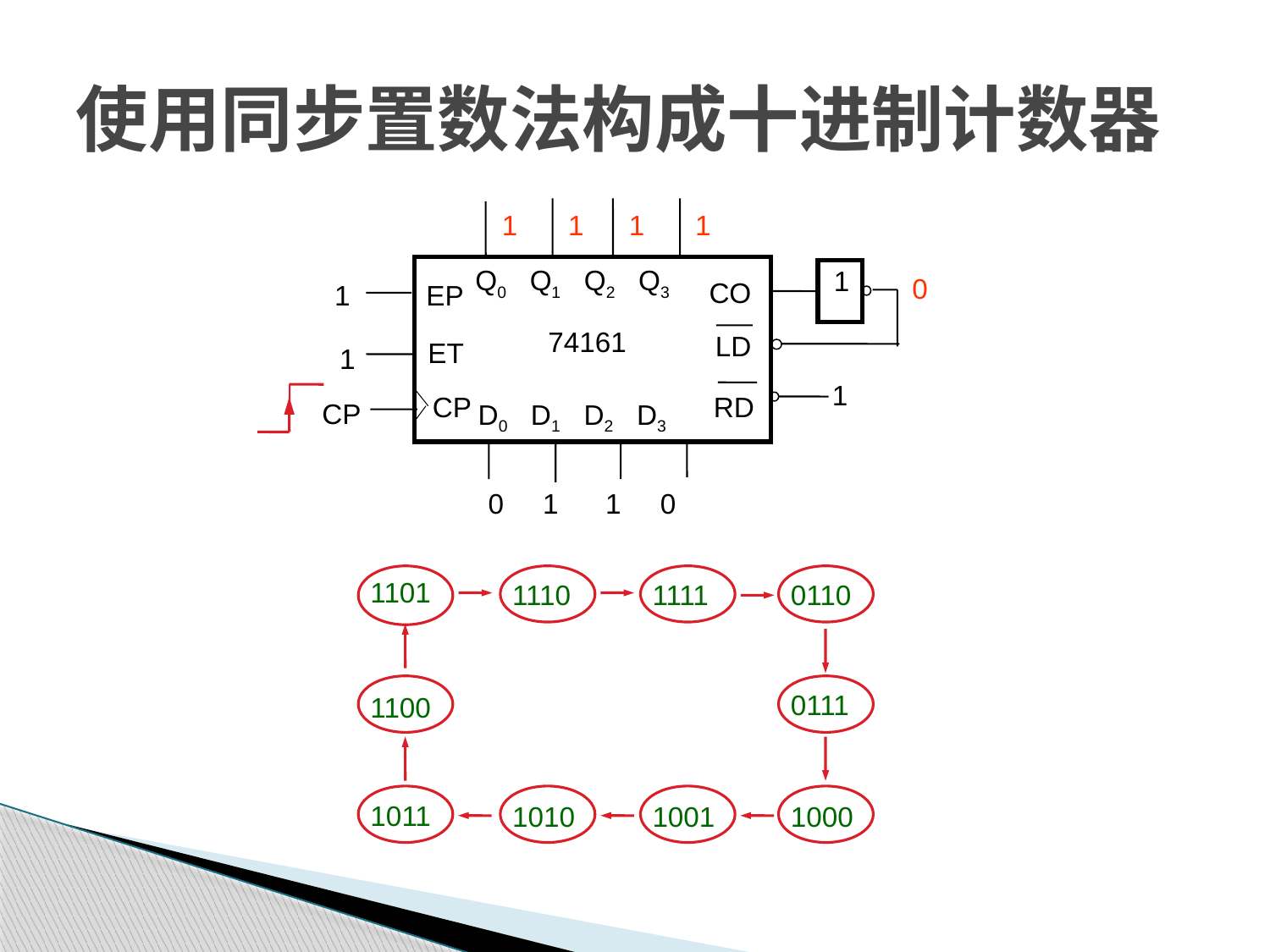

# 使用同步置数法构成十进制计数器

 Q0   Q1   Q2   Q3
1

1
CO
EP

74161
LD

ET
1

1
RD
CP
D0   D1   D2   D3

CP

0     1      1     0
1
1
1
1
0

1101

1110

1111

0110

0111

1100

1011

1010

1001

1000